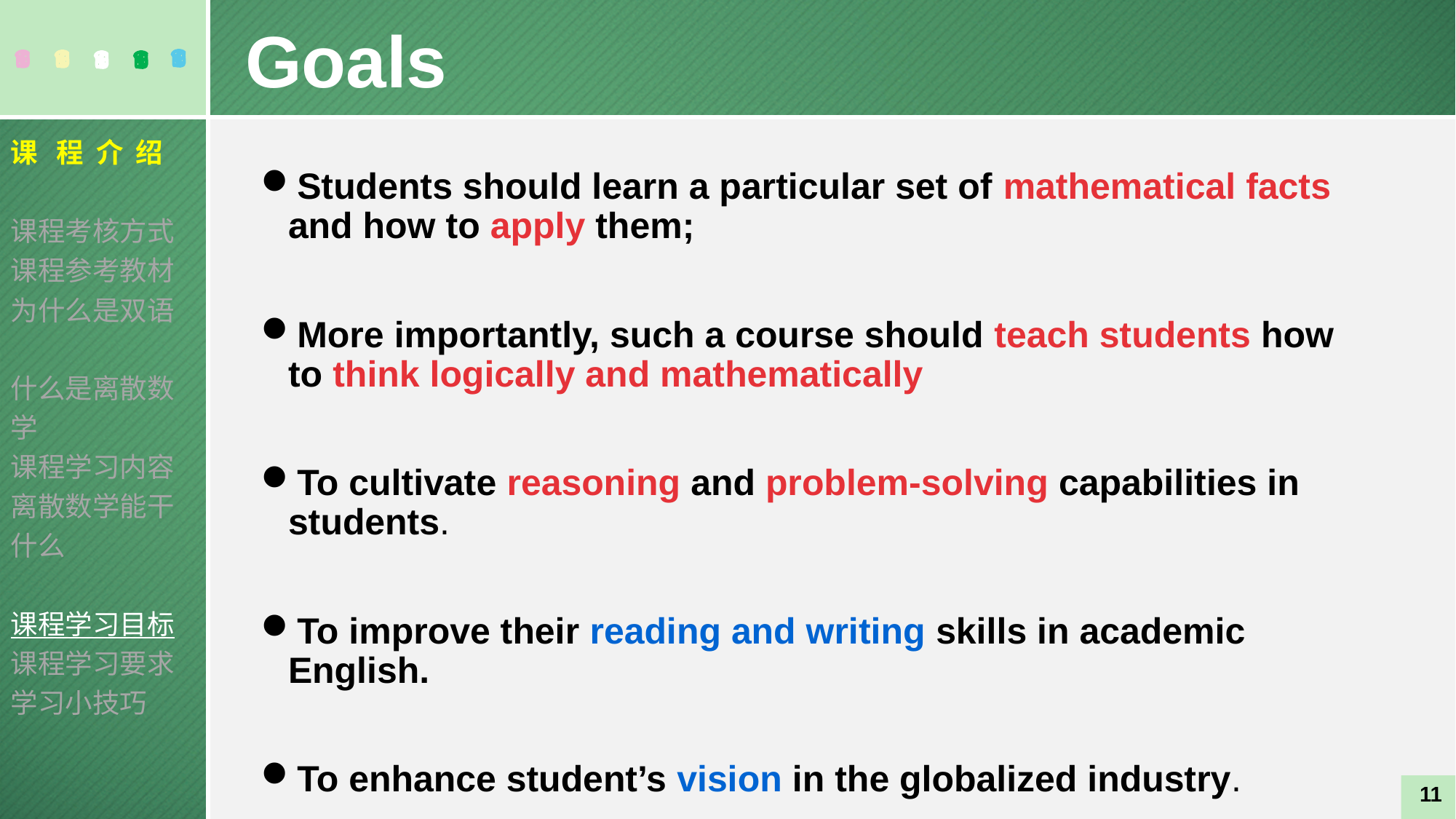

Goals

课   程  介  绍

课程考核方式
课程参考教材
为什么是双语

什么是离散数学
课程学习内容
离散数学能干什么

课程学习目标
课程学习要求
学习小技巧
Students should learn a particular set of mathematical facts and how to apply them;

More importantly, such a course should teach students how to think logically and mathematically

To cultivate reasoning and problem-solving capabilities in students.

To improve their reading and writing skills in academic English.

To enhance student’s vision in the globalized industry.
11